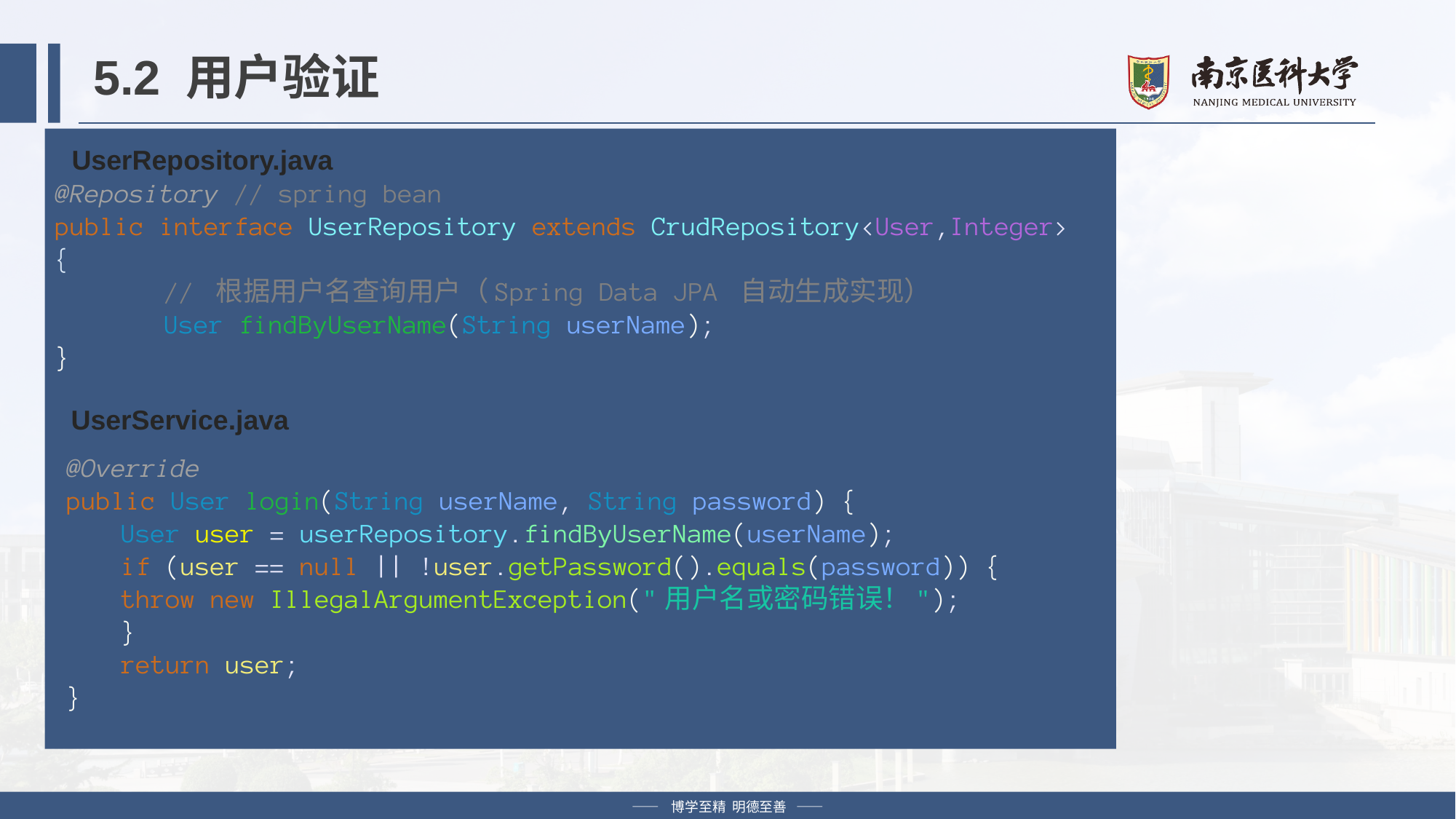

# 5.2 用户验证

UserRepository.java
@Repository // spring bean
public interface UserRepository extends CrudRepository<User,Integer> {
	// 根据用户名查询用户（Spring Data JPA 自动生成实现）
	User findByUserName(String userName);
}
UserService.java
@Override
public User login(String userName, String password) {
User user = userRepository.findByUserName(userName);
if (user == null || !user.getPassword().equals(password)) {
throw new IllegalArgumentException("用户名或密码错误！");
}
return user;
}
——   博学至精  明德至善   ——